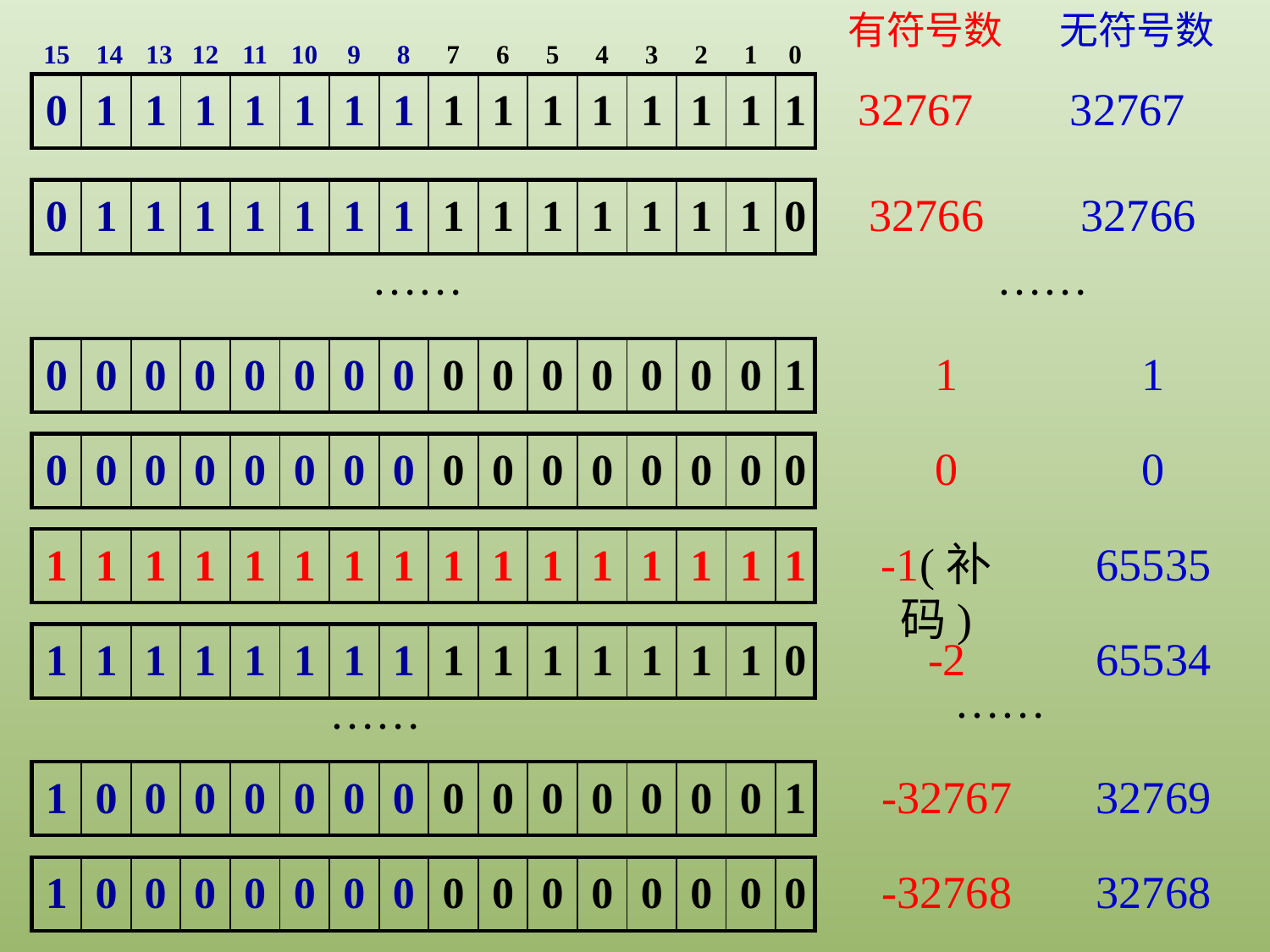

有符号数
无符号数
| 15 | 14 | 13 | 12 | 11 | 10 | 9 | 8 | 7 | 6 | 5 | 4 | 3 | 2 | 1 | 0 |
| --- | --- | --- | --- | --- | --- | --- | --- | --- | --- | --- | --- | --- | --- | --- | --- |
| 0 | 1 | 1 | 1 | 1 | 1 | 1 | 1 | 1 | 1 | 1 | 1 | 1 | 1 | 1 | 1 |
| --- | --- | --- | --- | --- | --- | --- | --- | --- | --- | --- | --- | --- | --- | --- | --- |
32767
32767
| 0 | 1 | 1 | 1 | 1 | 1 | 1 | 1 | 1 | 1 | 1 | 1 | 1 | 1 | 1 | 0 |
| --- | --- | --- | --- | --- | --- | --- | --- | --- | --- | --- | --- | --- | --- | --- | --- |
32766
32766
……
……
| 0 | 0 | 0 | 0 | 0 | 0 | 0 | 0 | 0 | 0 | 0 | 0 | 0 | 0 | 0 | 1 |
| --- | --- | --- | --- | --- | --- | --- | --- | --- | --- | --- | --- | --- | --- | --- | --- |
1
1
| 0 | 0 | 0 | 0 | 0 | 0 | 0 | 0 | 0 | 0 | 0 | 0 | 0 | 0 | 0 | 0 |
| --- | --- | --- | --- | --- | --- | --- | --- | --- | --- | --- | --- | --- | --- | --- | --- |
0
0
| 1 | 1 | 1 | 1 | 1 | 1 | 1 | 1 | 1 | 1 | 1 | 1 | 1 | 1 | 1 | 1 |
| --- | --- | --- | --- | --- | --- | --- | --- | --- | --- | --- | --- | --- | --- | --- | --- |
-1(补码)
65535
| 1 | 1 | 1 | 1 | 1 | 1 | 1 | 1 | 1 | 1 | 1 | 1 | 1 | 1 | 1 | 0 |
| --- | --- | --- | --- | --- | --- | --- | --- | --- | --- | --- | --- | --- | --- | --- | --- |
-2
65534
……
……
| 1 | 0 | 0 | 0 | 0 | 0 | 0 | 0 | 0 | 0 | 0 | 0 | 0 | 0 | 0 | 1 |
| --- | --- | --- | --- | --- | --- | --- | --- | --- | --- | --- | --- | --- | --- | --- | --- |
-32767
32769
| 1 | 0 | 0 | 0 | 0 | 0 | 0 | 0 | 0 | 0 | 0 | 0 | 0 | 0 | 0 | 0 |
| --- | --- | --- | --- | --- | --- | --- | --- | --- | --- | --- | --- | --- | --- | --- | --- |
-32768
32768
21